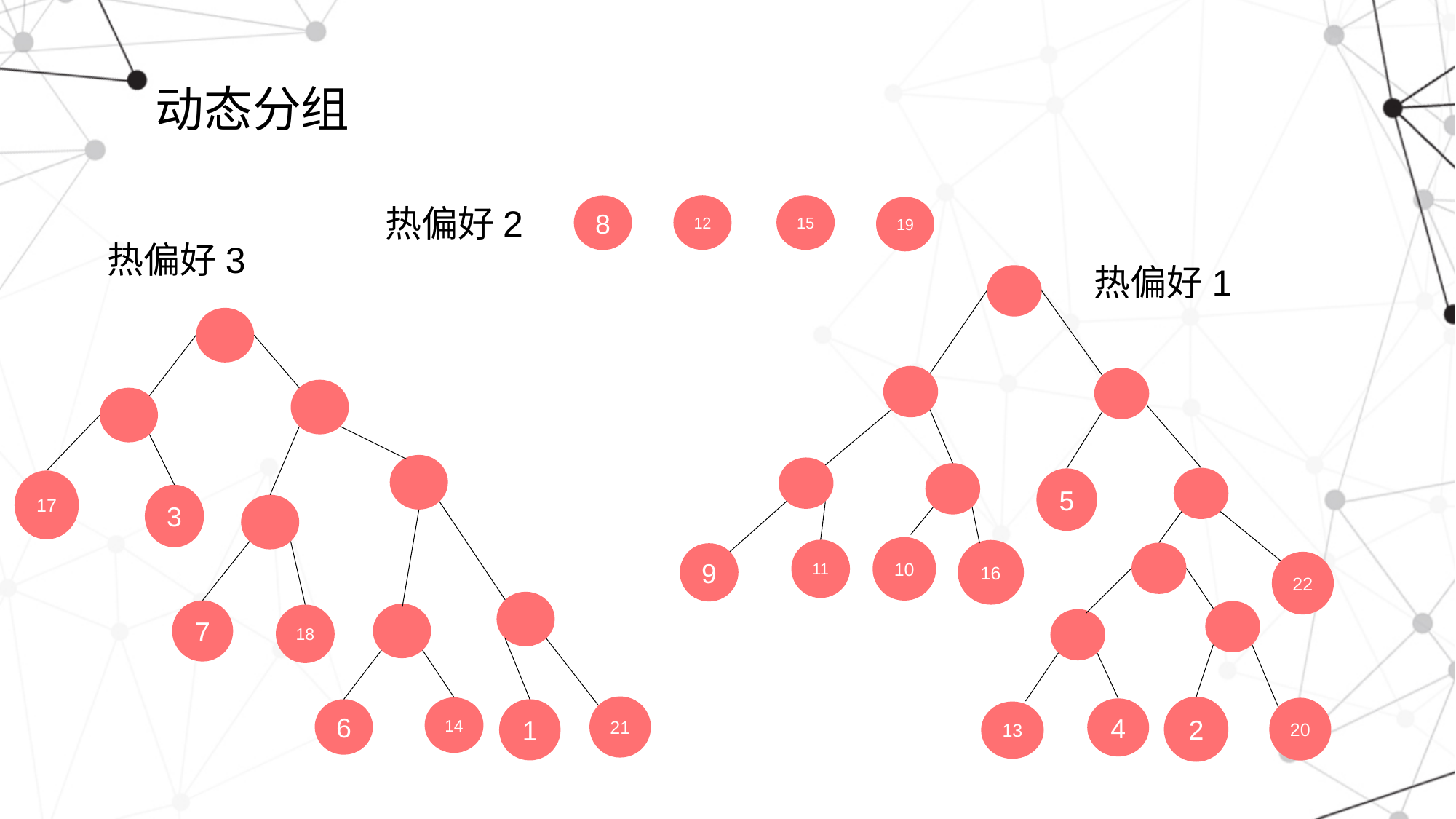

# 动态分组
15
热偏好2
12
8
19
热偏好3
热偏好1

5
10
11
16

9
22

2
20
4
13

17
3

7

18
21
14
6
1